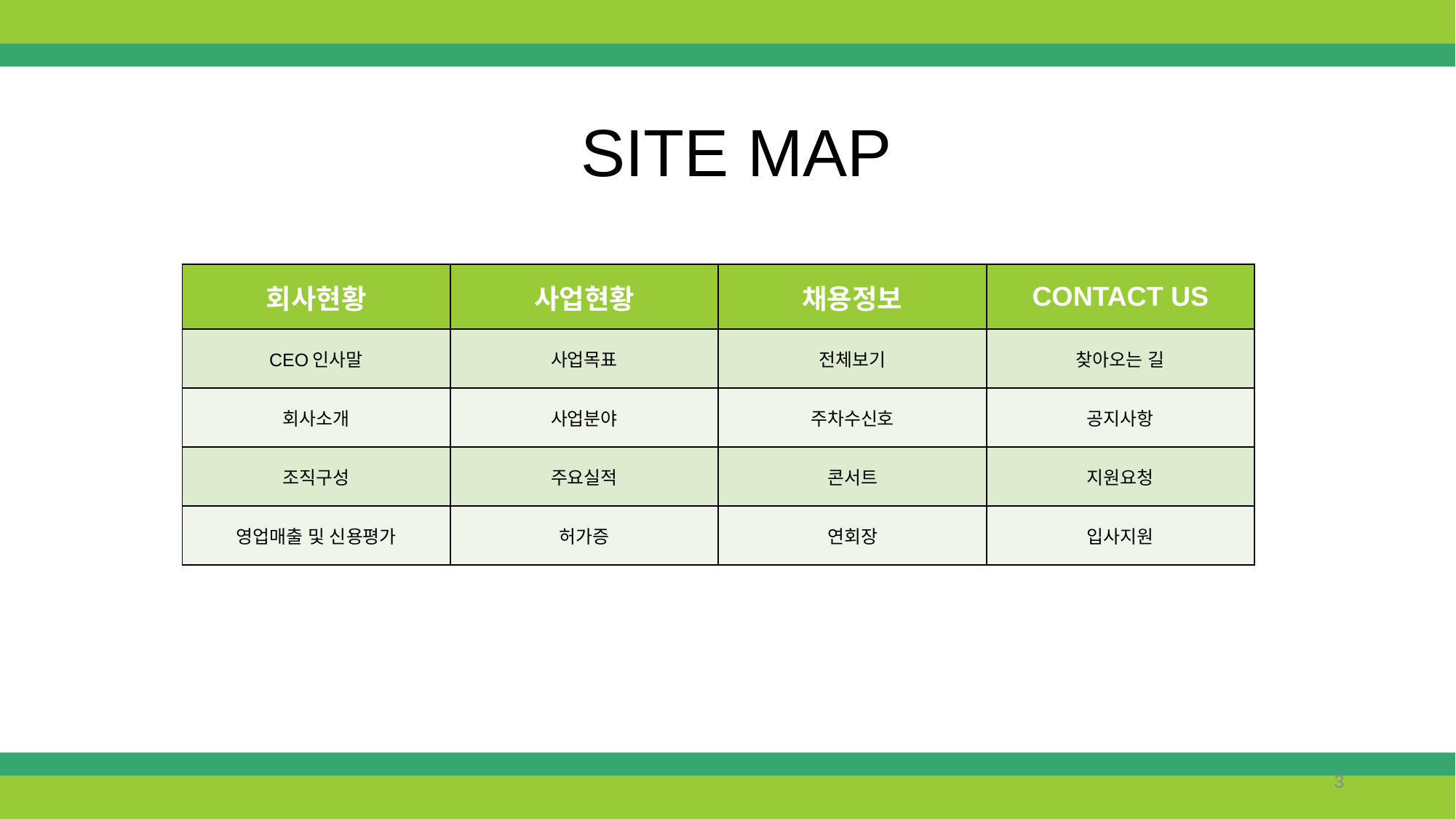

SITE MAP
| 회사현황 | 사업현황 | 채용정보 | CONTACT US |
| --- | --- | --- | --- |
| CEO인사말 | 사업목표 | 전체보기 | 찾아오는 길 |
| 회사소개 | 사업분야 | 주차수신호 | 공지사항 |
| 조직구성 | 주요실적 | 콘서트 | 지원요청 |
| 영업매출 및 신용평가 | 허가증 | 연회장 | 입사지원 |
3